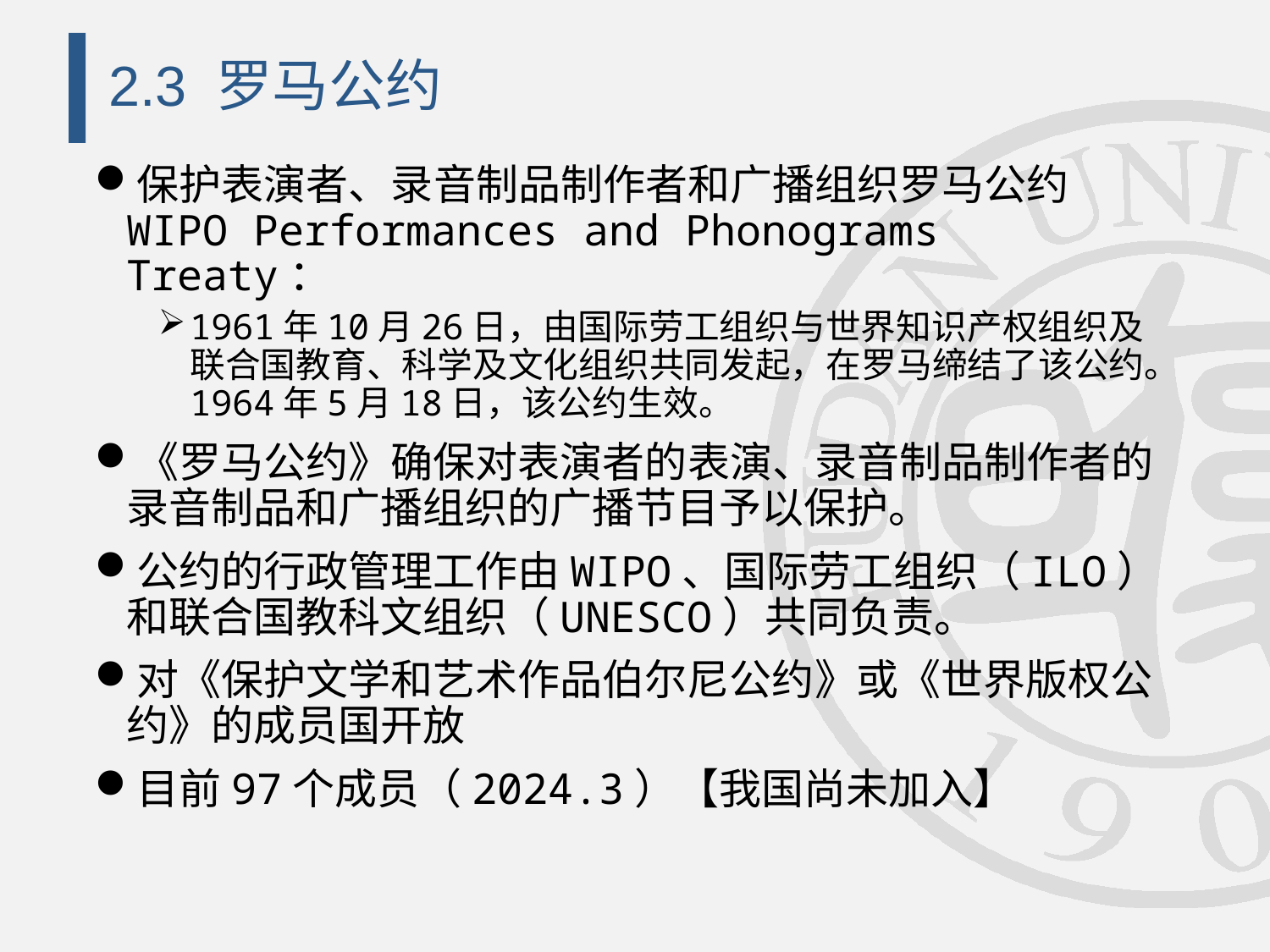

# 2.3 罗马公约
保护表演者、录音制品制作者和广播组织罗马公约WIPO Performances and Phonograms Treaty：
1961年10月26日，由国际劳工组织与世界知识产权组织及联合国教育、科学及文化组织共同发起，在罗马缔结了该公约。1964年5月18日，该公约生效。
《罗马公约》确保对表演者的表演、录音制品制作者的录音制品和广播组织的广播节目予以保护。
公约的行政管理工作由WIPO、国际劳工组织（ILO）和联合国教科文组织（UNESCO）共同负责。
对《保护文学和艺术作品伯尔尼公约》或《世界版权公约》的成员国开放
目前97个成员（2024.3）【我国尚未加入】